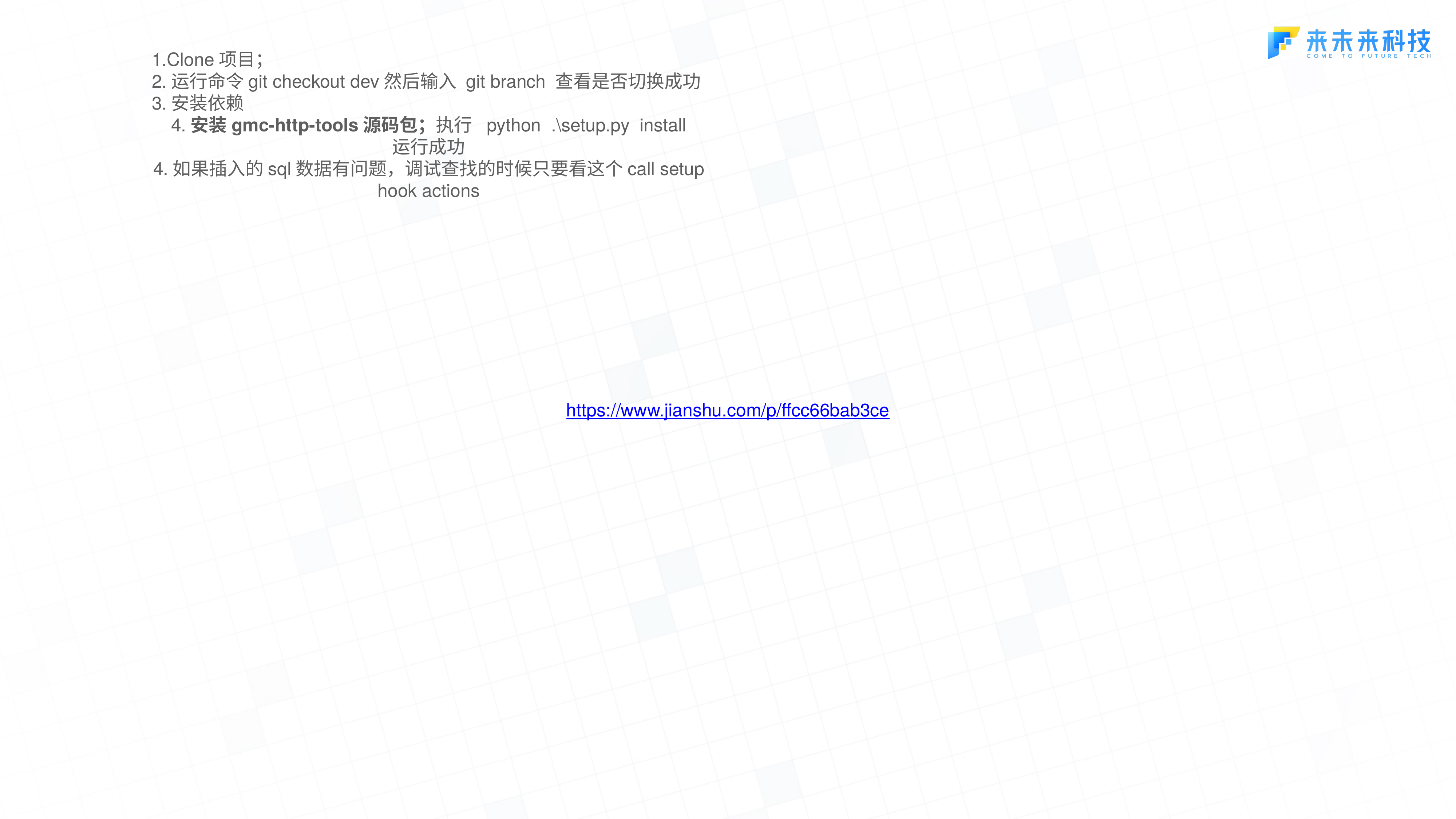

1.Clone项目；
2.运行命令git checkout dev然后输入 git branch 查看是否切换成功
3.安装依赖
4.安装gmc-http-tools源码包；执行  python  .\setup.py  install
运行成功
4.如果插入的sql数据有问题，调试查找的时候只要看这个call setup hook actions
https://www.jianshu.com/p/ffcc66bab3ce